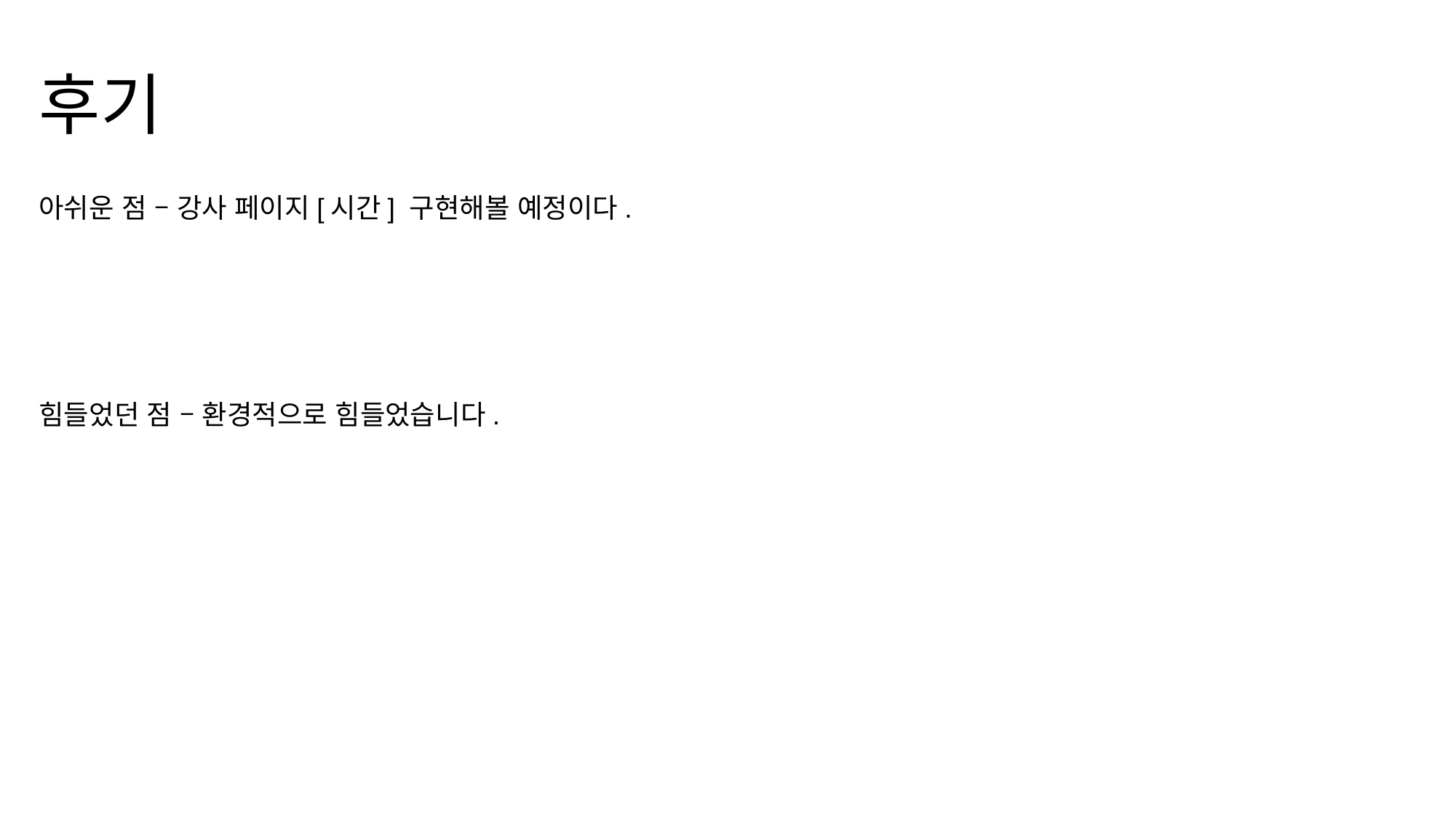

# 후기
아쉬운 점 – 강사 페이지[시간] 구현해볼 예정이다.
힘들었던 점 – 환경적으로 힘들었습니다.